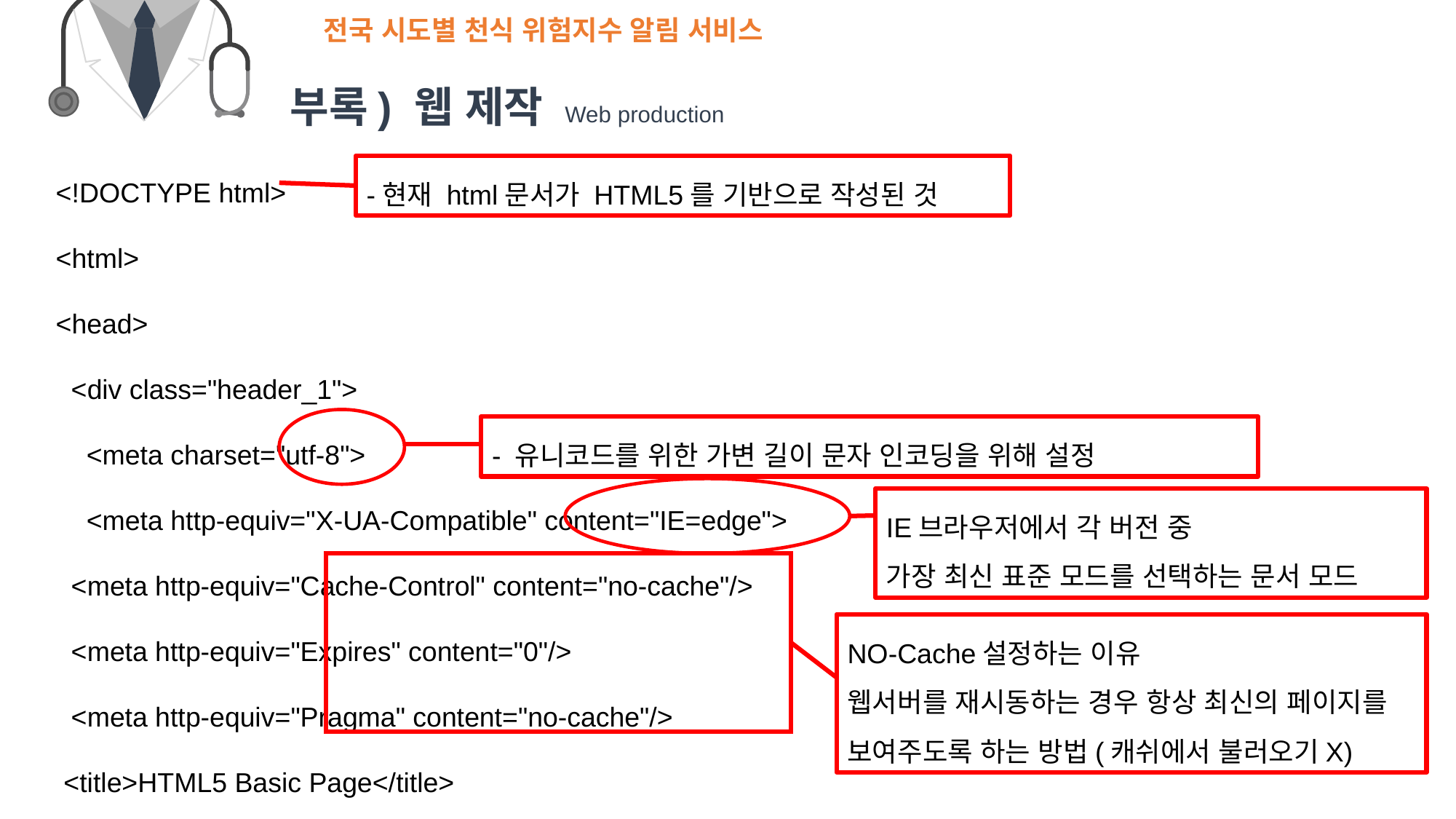

전국 시도별 천식 위험지수 알림 서비스
부록) 웹 제작 Web production
<!DOCTYPE html>
<html>
<head>
  <div class="header_1">
    <meta charset="utf-8">
    <meta http-equiv="X-UA-Compatible" content="IE=edge">
  <meta http-equiv="Cache-Control" content="no-cache"/>
  <meta http-equiv="Expires" content="0"/>
  <meta http-equiv="Pragma" content="no-cache"/>
 <title>HTML5 Basic Page</title>
-현재 html문서가 HTML5를 기반으로 작성된 것

- 유니코드를 위한 가변 길이 문자 인코딩을 위해 설정

IE브라우저에서 각 버전 중
가장 최신 표준 모드를 선택하는 문서 모드

NO-Cache설정하는 이유
웹서버를 재시동하는 경우 항상 최신의 페이지를 보여주도록 하는 방법(캐쉬에서 불러오기X)